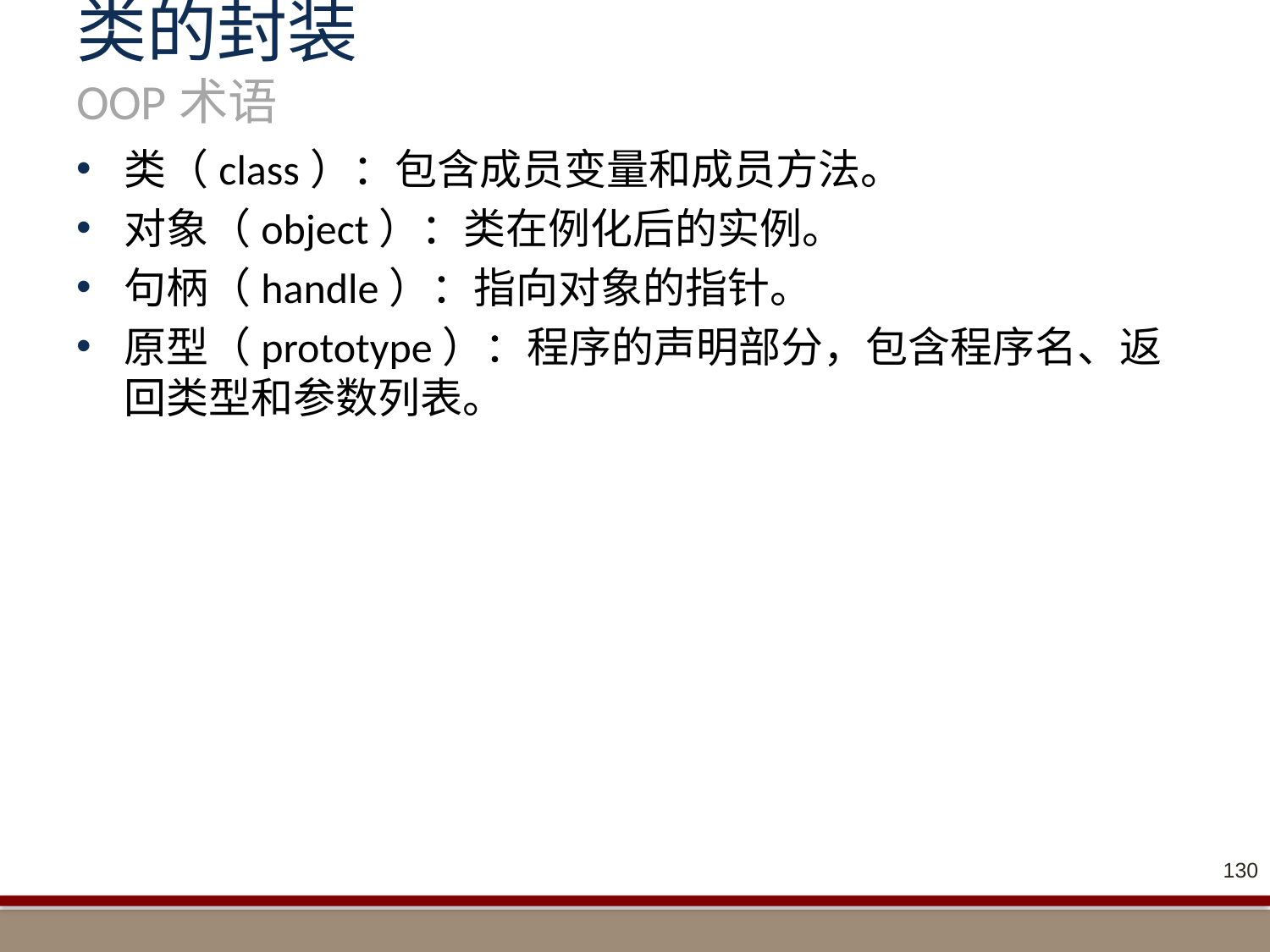

# 类的封装 OOP术语
类（class）：包含成员变量和成员方法。
对象（object）：类在例化后的实例。
句柄（handle）：指向对象的指针。
原型（prototype）：程序的声明部分，包含程序名、返回类型和参数列表。

130